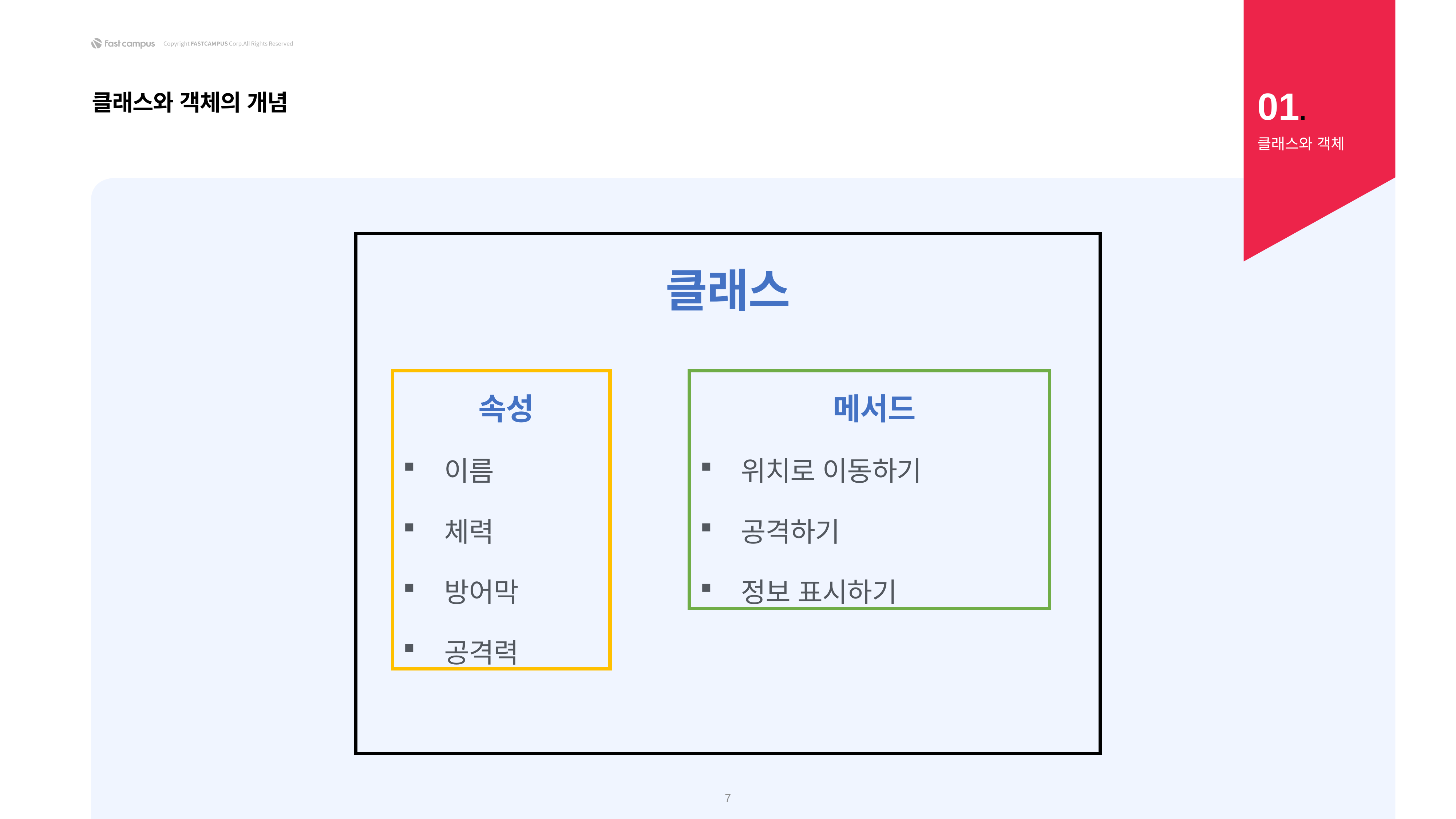

01.
클래스와 객체의 개념
클래스와 객체
클래스

속성
이름
체력
방어막
공격력
메서드
위치로 이동하기
공격하기
정보 표시하기
7